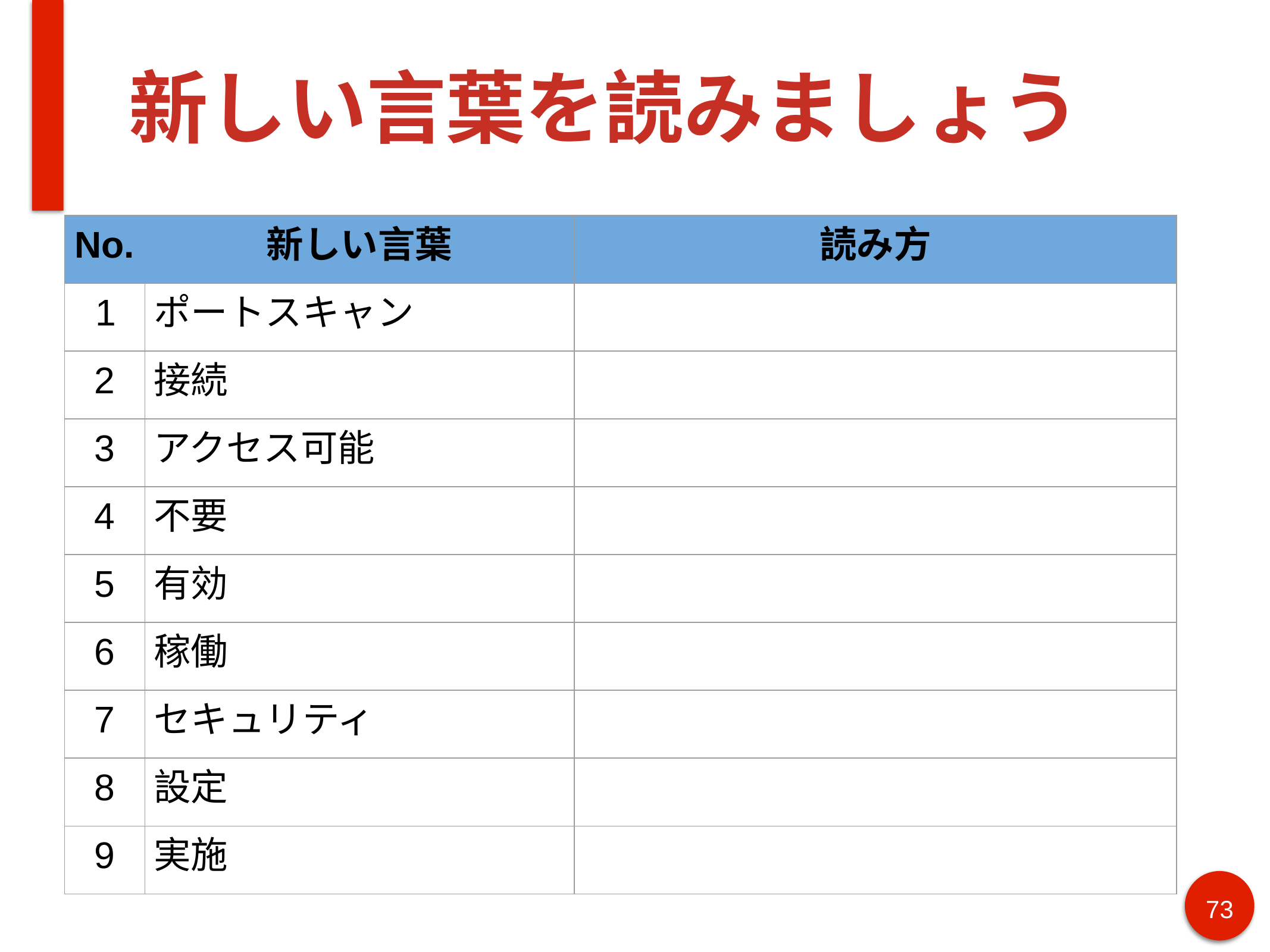

# 新しい言葉を読みましょう
| No. | 新しい言葉 | 読み方 |
| --- | --- | --- |
| 1 | ポートスキャン |  |
| 2 | 接続 |  |
| 3 | アクセス可能 |  |
| 4 | 不要 |  |
| 5 | 有効 |  |
| 6 | 稼働 |  |
| 7 | セキュリティ |  |
| 8 | 設定 |  |
| 9 | 実施 |  |
73